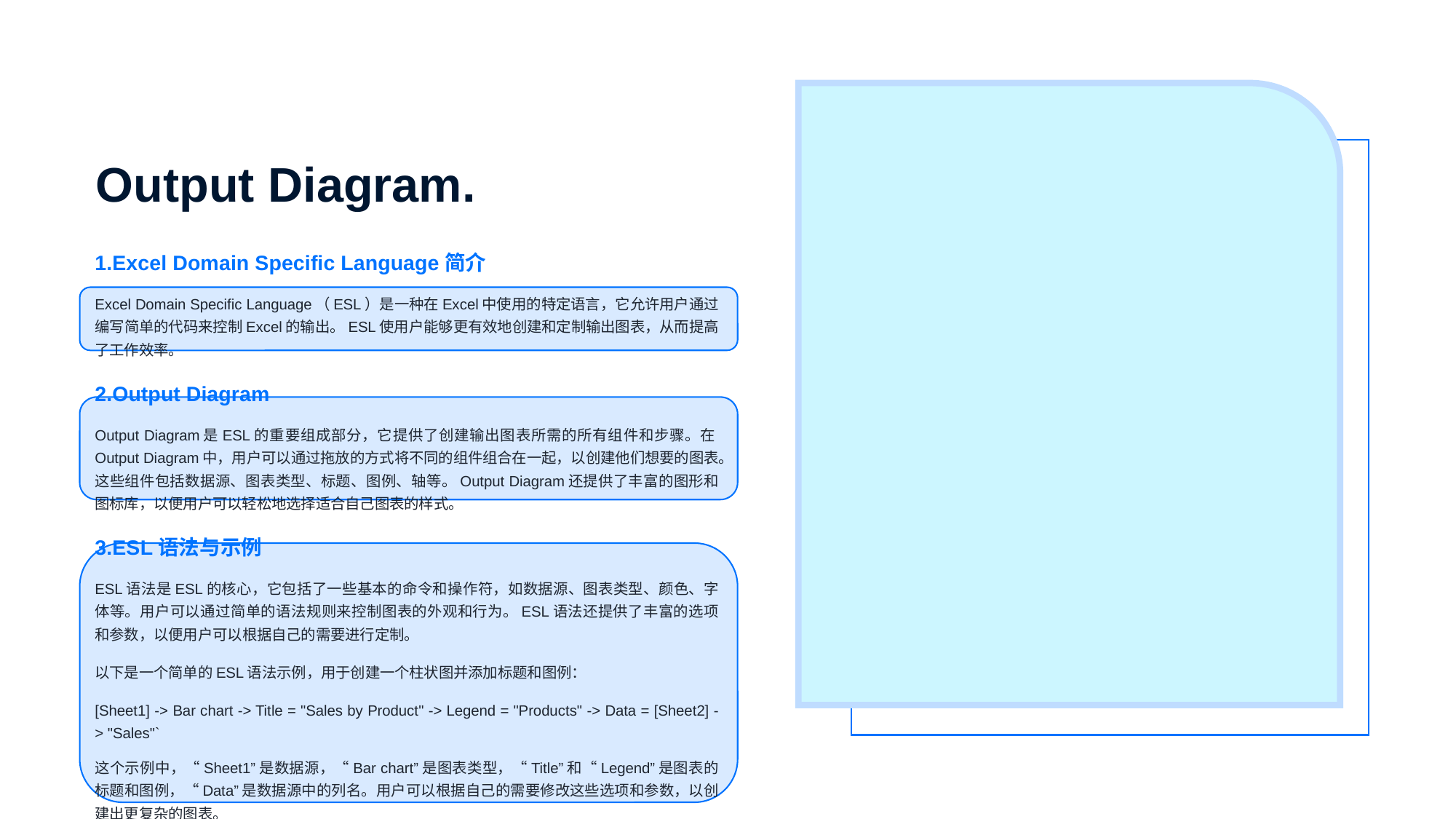

Output Diagram.

1.Excel Domain Specific Language简介
Excel Domain Specific Language（ESL）是一种在Excel中使用的特定语言，它允许用户通过编写简单的代码来控制Excel的输出。ESL使用户能够更有效地创建和定制输出图表，从而提高了工作效率。
2.Output Diagram
Output Diagram是ESL的重要组成部分，它提供了创建输出图表所需的所有组件和步骤。在Output Diagram中，用户可以通过拖放的方式将不同的组件组合在一起，以创建他们想要的图表。这些组件包括数据源、图表类型、标题、图例、轴等。Output Diagram还提供了丰富的图形和图标库，以便用户可以轻松地选择适合自己图表的样式。
3.ESL语法与示例
ESL语法是ESL的核心，它包括了一些基本的命令和操作符，如数据源、图表类型、颜色、字体等。用户可以通过简单的语法规则来控制图表的外观和行为。ESL语法还提供了丰富的选项和参数，以便用户可以根据自己的需要进行定制。
以下是一个简单的ESL语法示例，用于创建一个柱状图并添加标题和图例：
[Sheet1] -> Bar chart -> Title = "Sales by Product" -> Legend = "Products" -> Data = [Sheet2] -> "Sales"`
这个示例中，“Sheet1”是数据源，“Bar chart”是图表类型，“Title”和“Legend”是图表的标题和图例，“Data”是数据源中的列名。用户可以根据自己的需要修改这些选项和参数，以创建出更复杂的图表。